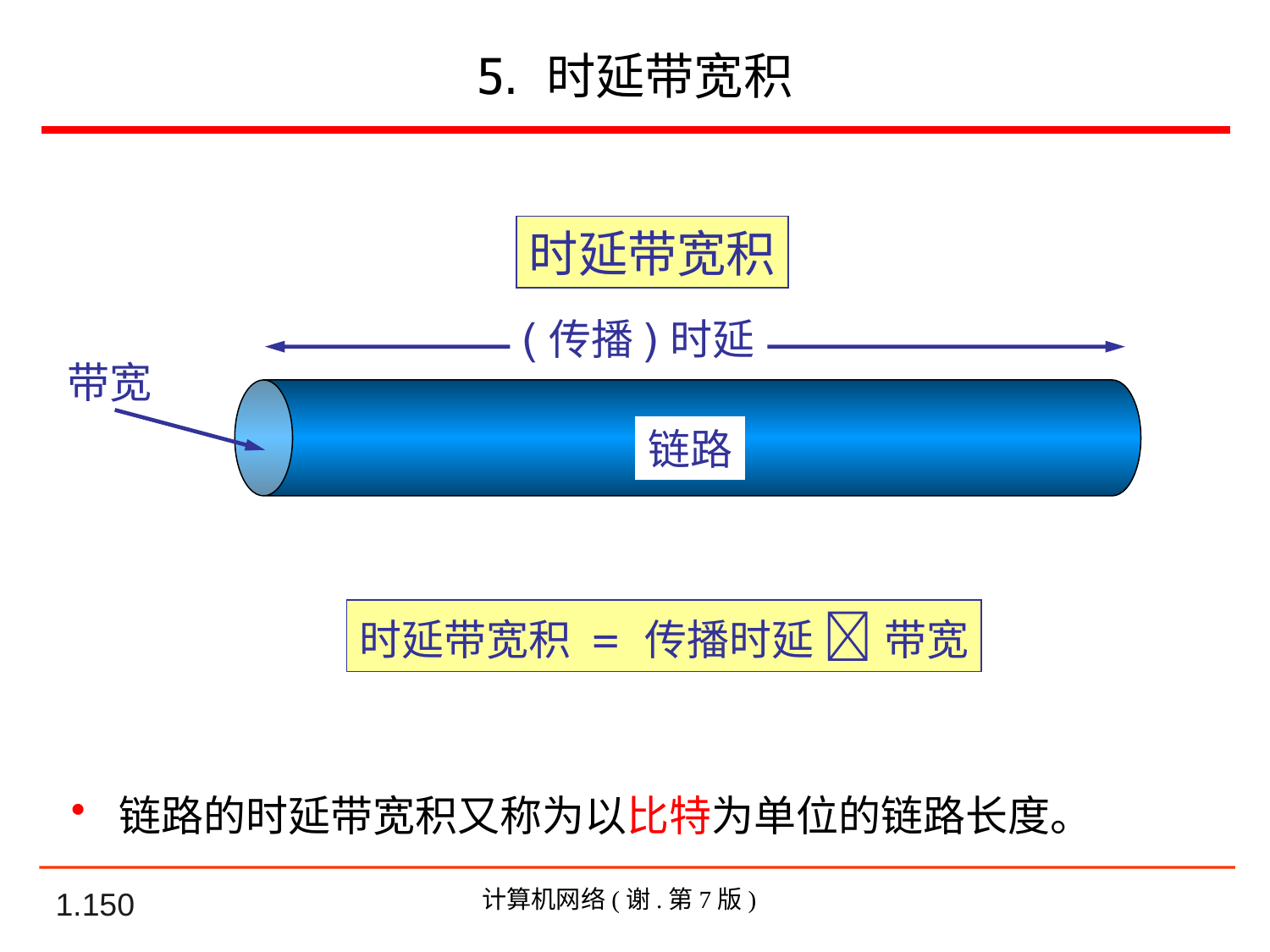

5. 时延带宽积
时延带宽积
(传播)时延

带宽

链路
时延带宽积 = 传播时延 × 带宽
链路的时延带宽积又称为以比特为单位的链路长度。